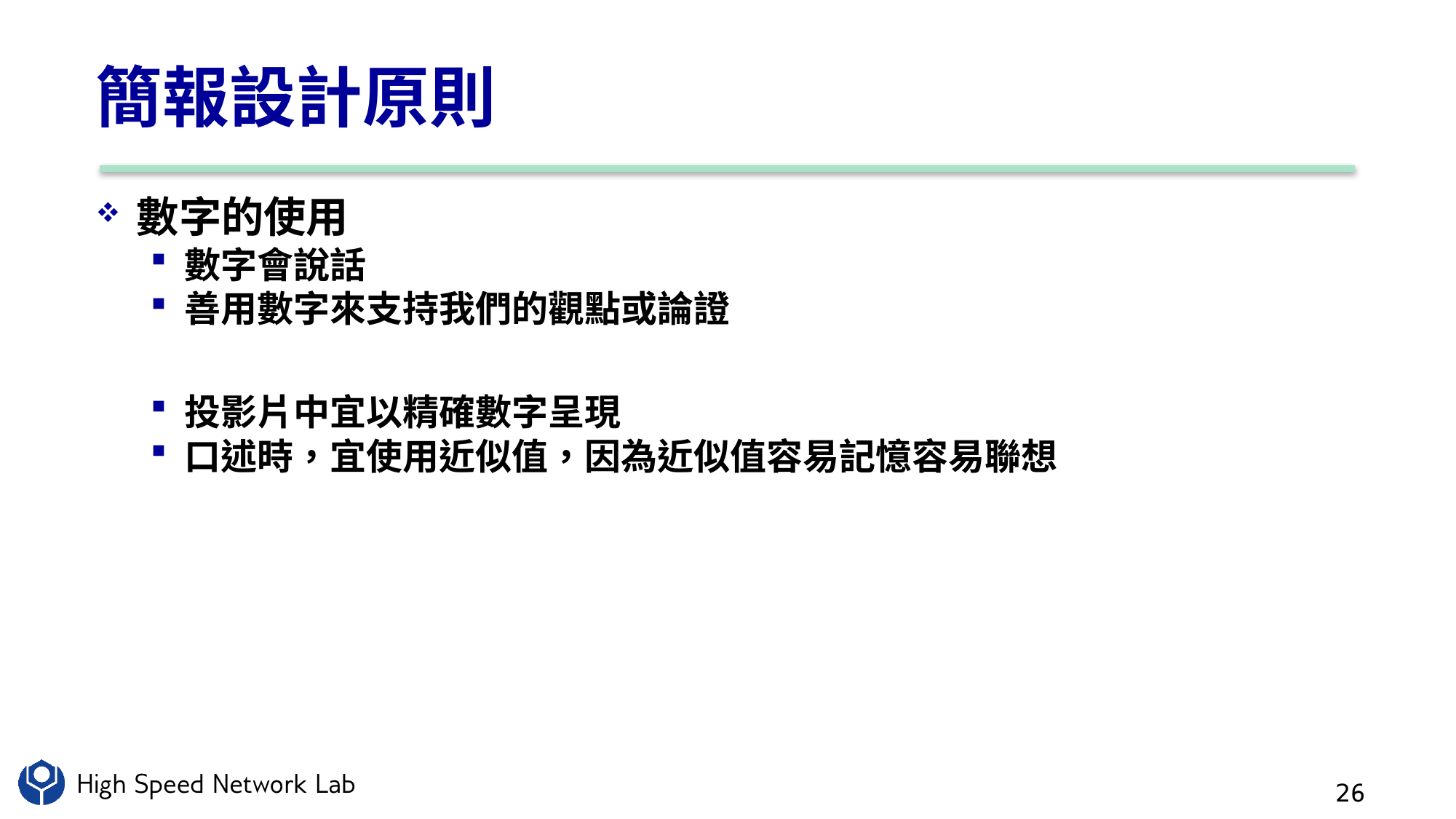

# 簡報設計原則
數字的使用
數字會說話
善用數字來支持我們的觀點或論證

投影片中宜以精確數字呈現
口述時，宜使用近似值，因為近似值容易記憶容易聯想
26